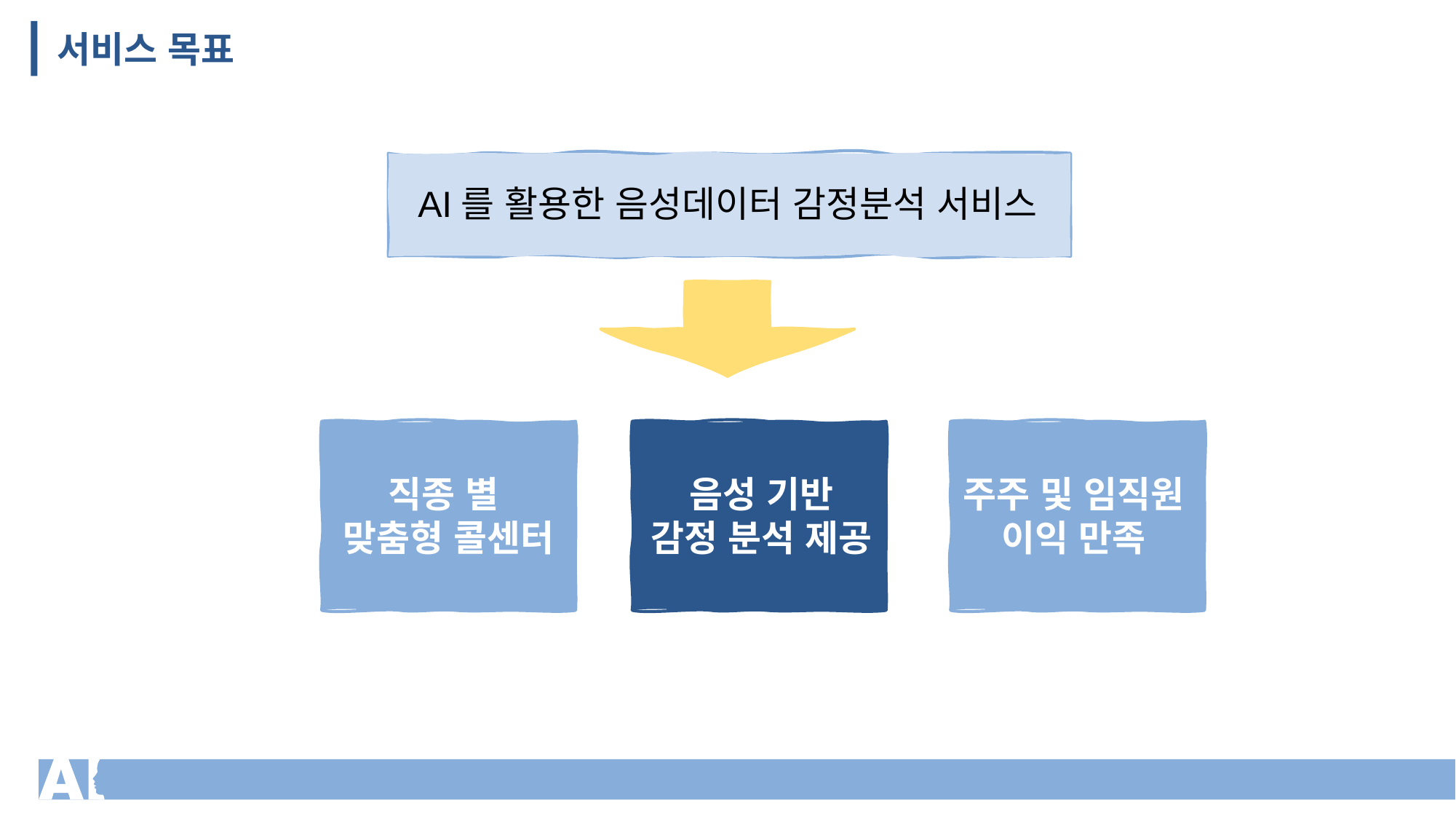

서비스 목표

AI를 활용한 음성데이터 감정분석 서비스

주주 및 임직원
이익 만족
직종 별
맞춤형 콜센터
음성 기반
감정 분석 제공